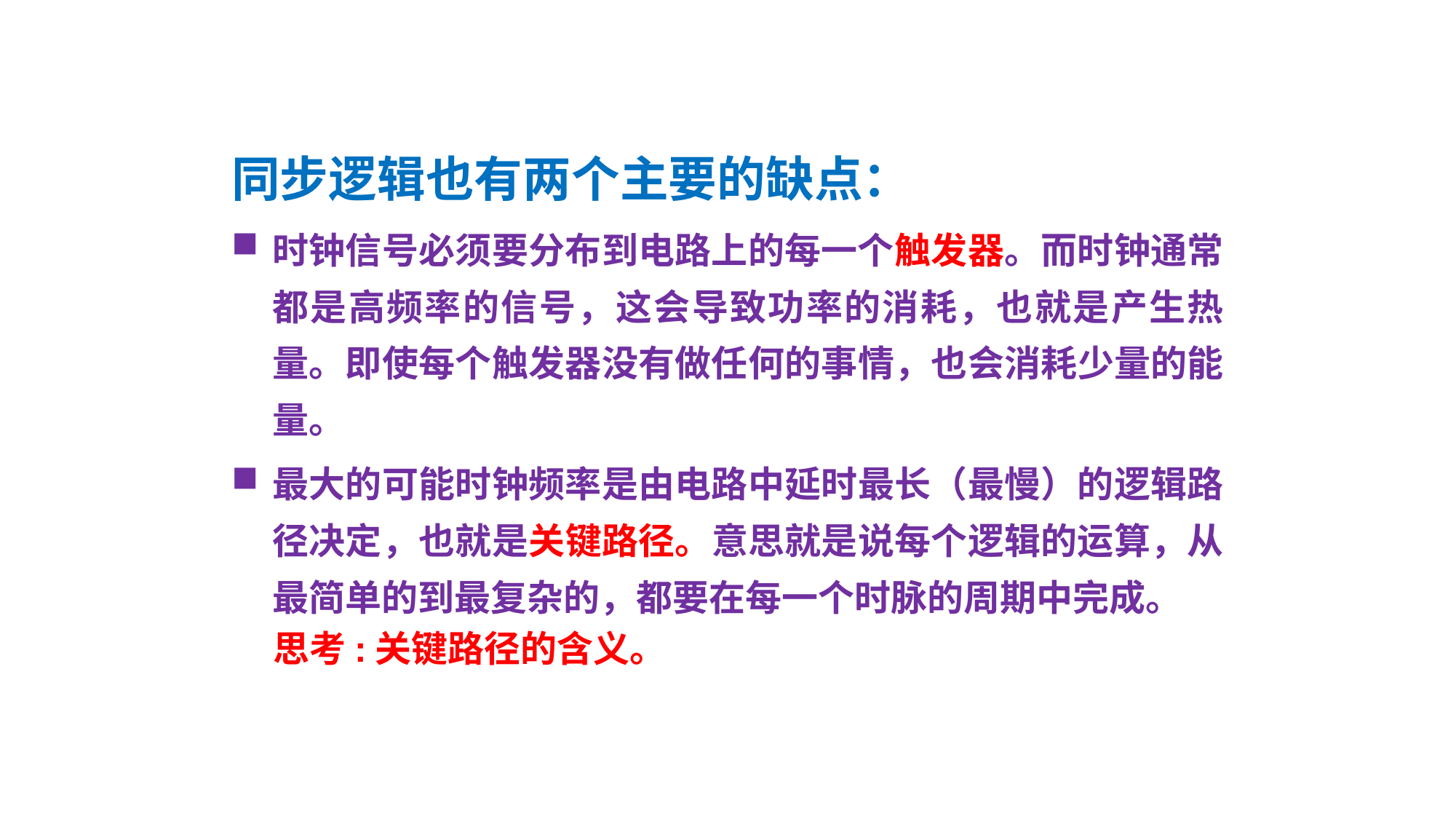

同步逻辑也有两个主要的缺点：
时钟信号必须要分布到电路上的每一个触发器。而时钟通常都是高频率的信号，这会导致功率的消耗，也就是产生热量。即使每个触发器没有做任何的事情，也会消耗少量的能量。
最大的可能时钟频率是由电路中延时最长（最慢）的逻辑路径决定，也就是关键路径。意思就是说每个逻辑的运算，从最简单的到最复杂的，都要在每一个时脉的周期中完成。
    思考:关键路径的含义。